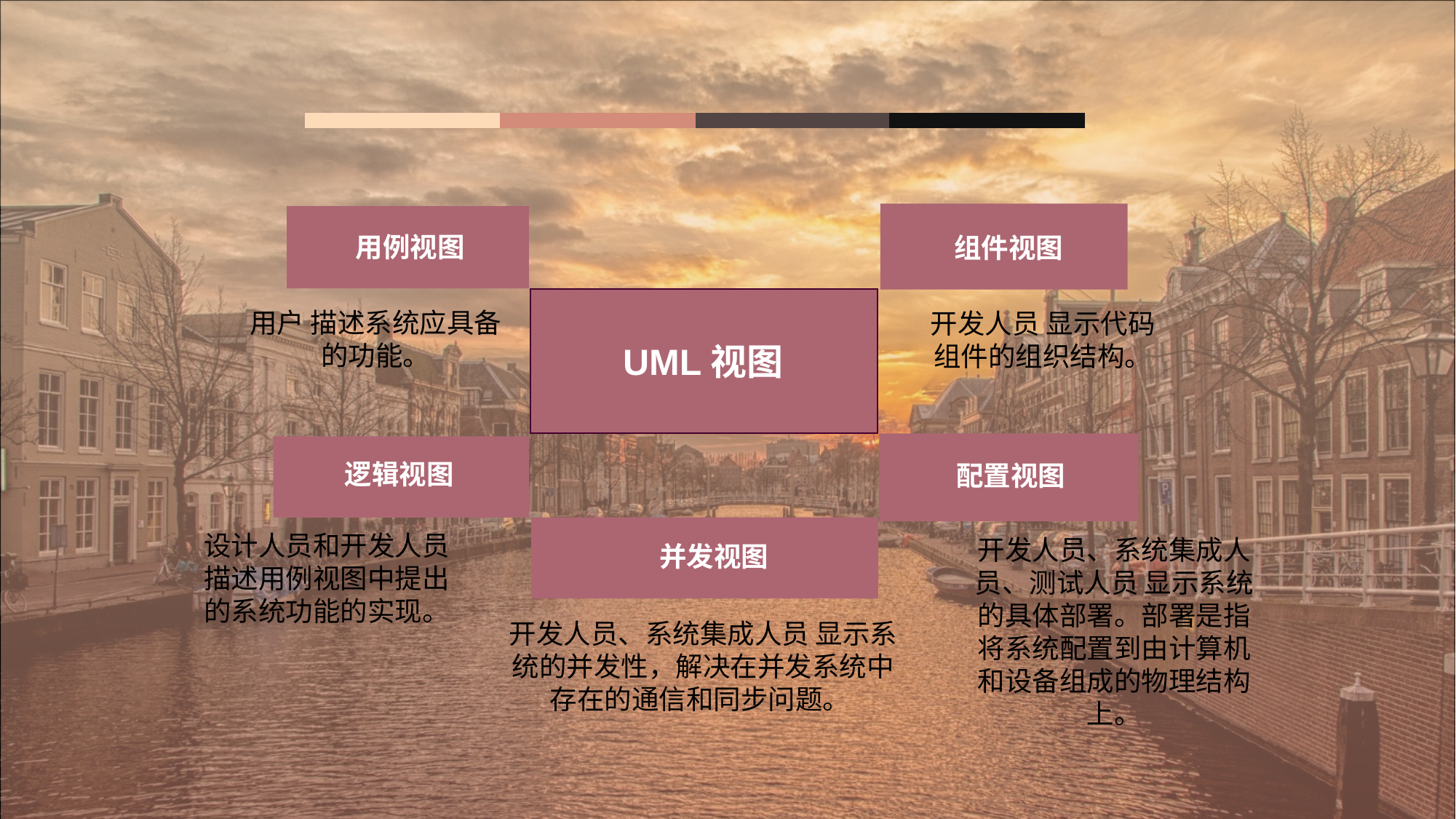

组件视图

用例视图

UML视图
用户 描述系统应具备的功能。
开发人员 显示代码组件的组织结构。

配置视图

逻辑视图

并发视图
设计人员和开发人员 描述用例视图中提出的系统功能的实现。
开发人员、系统集成人员、测试人员 显示系统的具体部署。部署是指将系统配置到由计算机和设备组成的物理结构上。
开发人员、系统集成人员 显示系统的并发性，解决在并发系统中存在的通信和同步问题。